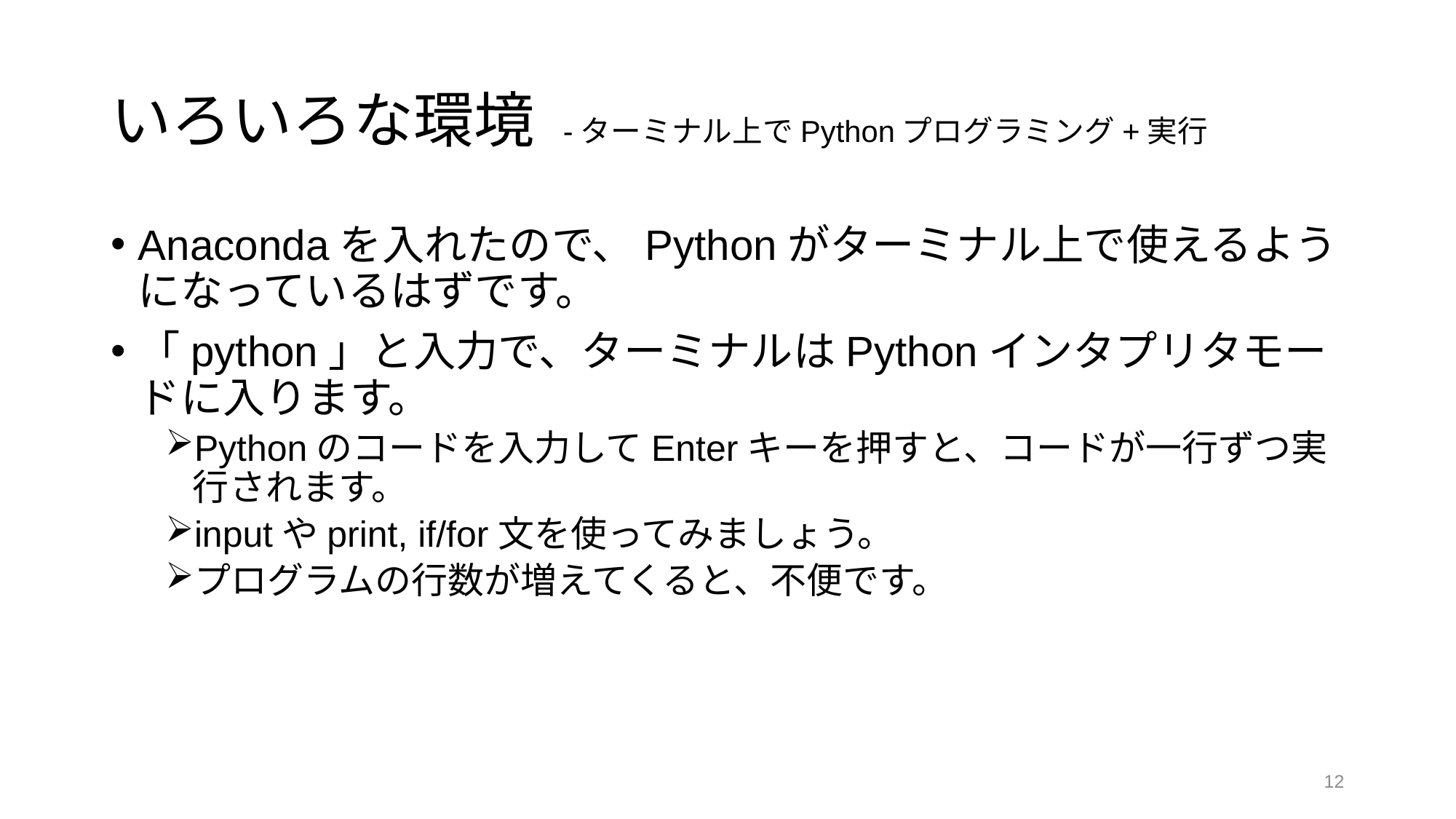

# いろいろな環境 -ターミナル上でPythonプログラミング+実行
Anacondaを入れたので、Pythonがターミナル上で使えるようになっているはずです。
「python」と入力で、ターミナルはPythonインタプリタモードに入ります。
Pythonのコードを入力してEnterキーを押すと、コードが一行ずつ実行されます。
inputやprint, if/for文を使ってみましょう。
プログラムの行数が増えてくると、不便です。
12